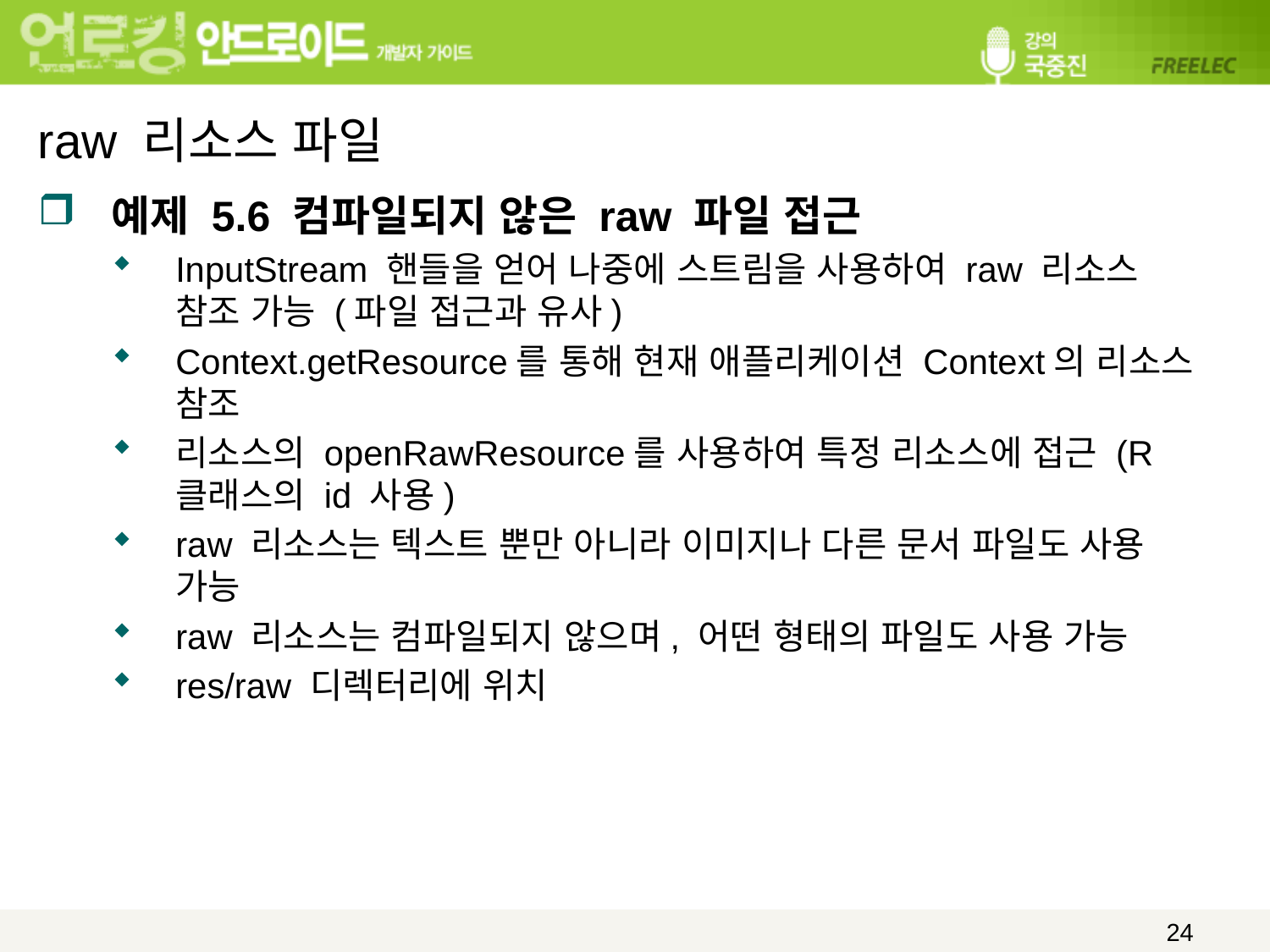

# raw 리소스 파일
예제 5.6 컴파일되지 않은 raw 파일 접근
InputStream 핸들을 얻어 나중에 스트림을 사용하여 raw 리소스 참조 가능 (파일 접근과 유사)
Context.getResource를 통해 현재 애플리케이션 Context의 리소스 참조
리소스의 openRawResource를 사용하여 특정 리소스에 접근 (R클래스의 id 사용)
raw 리소스는 텍스트 뿐만 아니라 이미지나 다른 문서 파일도 사용 가능
raw 리소스는 컴파일되지 않으며, 어떤 형태의 파일도 사용 가능
res/raw 디렉터리에 위치
24